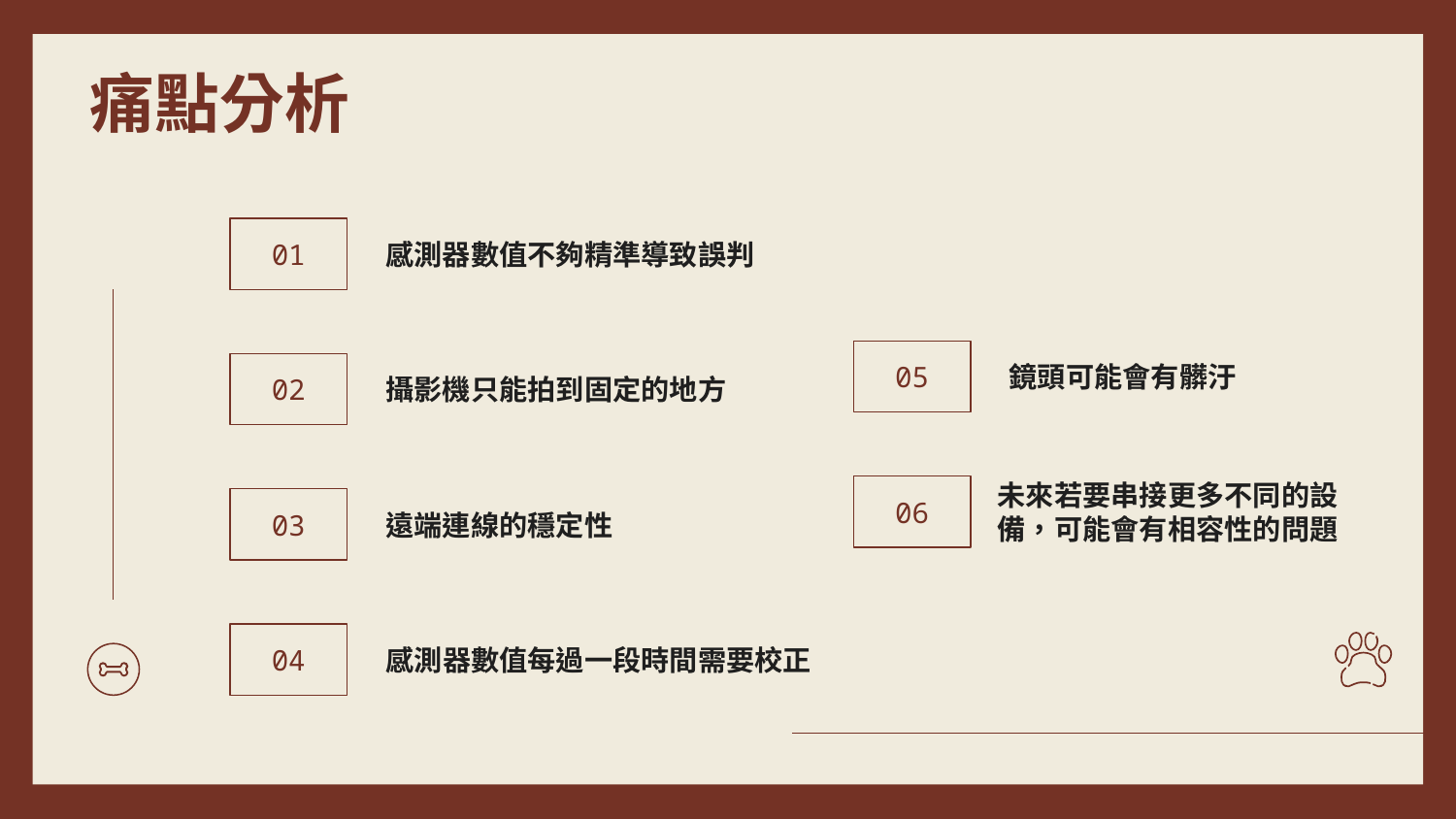

# 痛點分析
感測器數值不夠精準導致誤判

01

05
鏡頭可能會有髒汙
攝影機只能拍到固定的地方

02
未來若要串接更多不同的設備，可能會有相容性的問題

06
遠端連線的穩定性

03
感測器數值每過一段時間需要校正

04